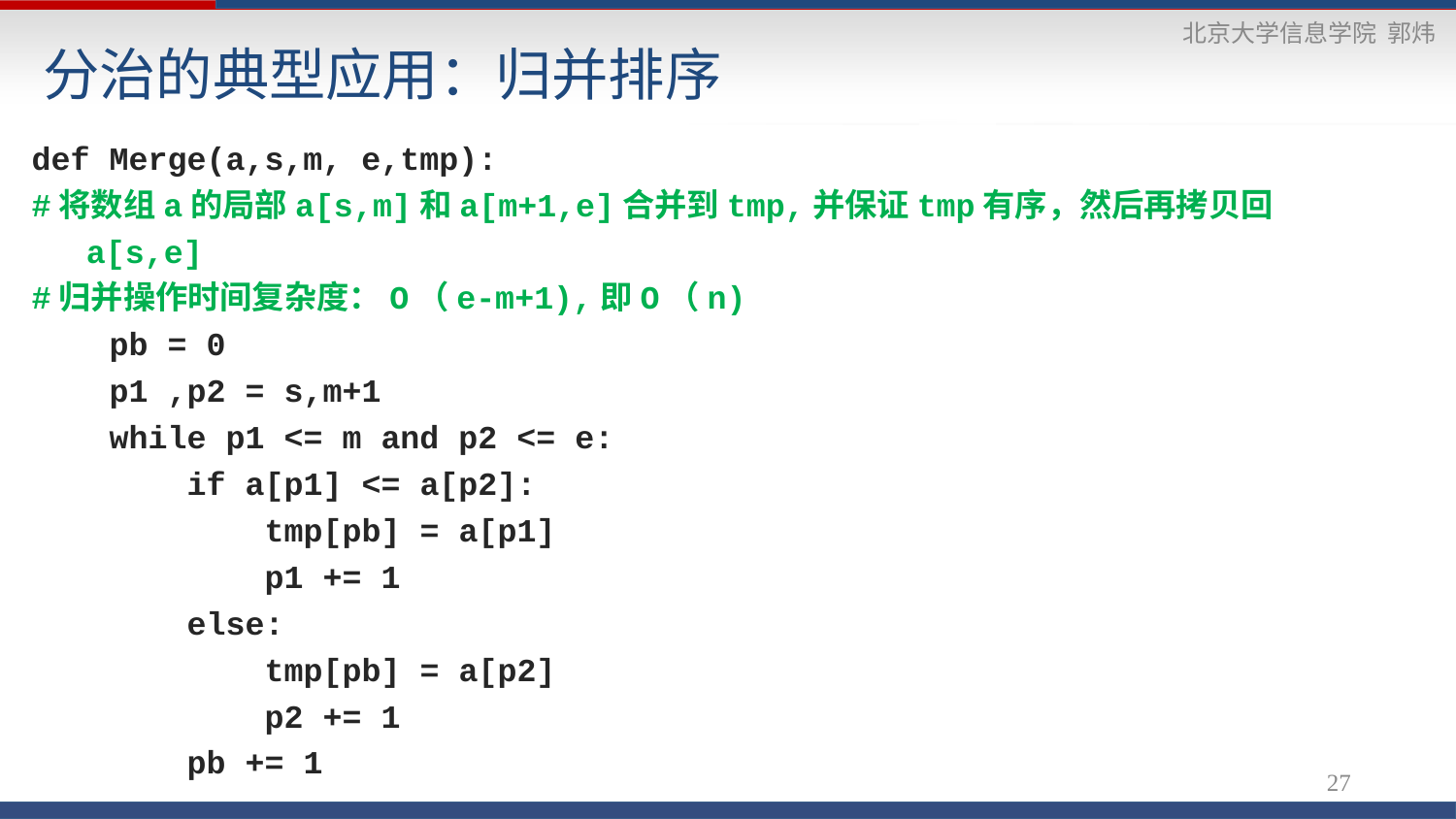

# 分治的典型应用：归并排序
def Merge(a,s,m, e,tmp):
#将数组a的局部a[s,m]和a[m+1,e]合并到tmp,并保证tmp有序，然后再拷贝回a[s,e]
#归并操作时间复杂度：O（e-m+1),即O（n)
    pb = 0
    p1 ,p2 = s,m+1
    while p1 <= m and p2 <= e:
        if a[p1] <= a[p2]:
            tmp[pb] = a[p1]
            p1 += 1
        else:
            tmp[pb] = a[p2]
            p2 += 1
        pb += 1
27